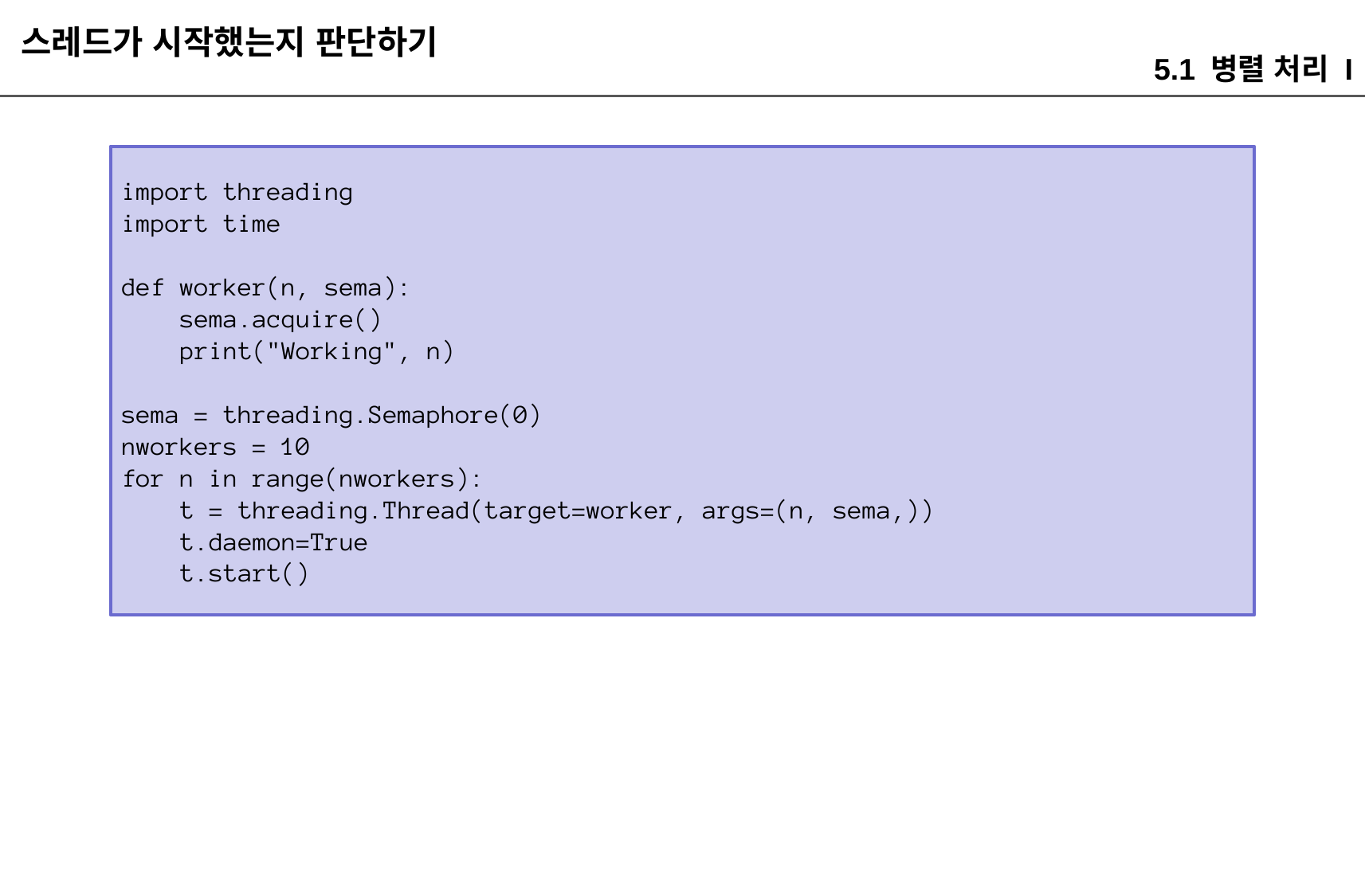

스레드가 시작했는지 판단하기
5.1 병렬 처리 I
import threading
import time

def worker(n, sema):
    sema.acquire()
    print("Working", n)

sema = threading.Semaphore(0)
nworkers = 10
for n in range(nworkers):
    t = threading.Thread(target=worker, args=(n, sema,))
    t.daemon=True
    t.start()